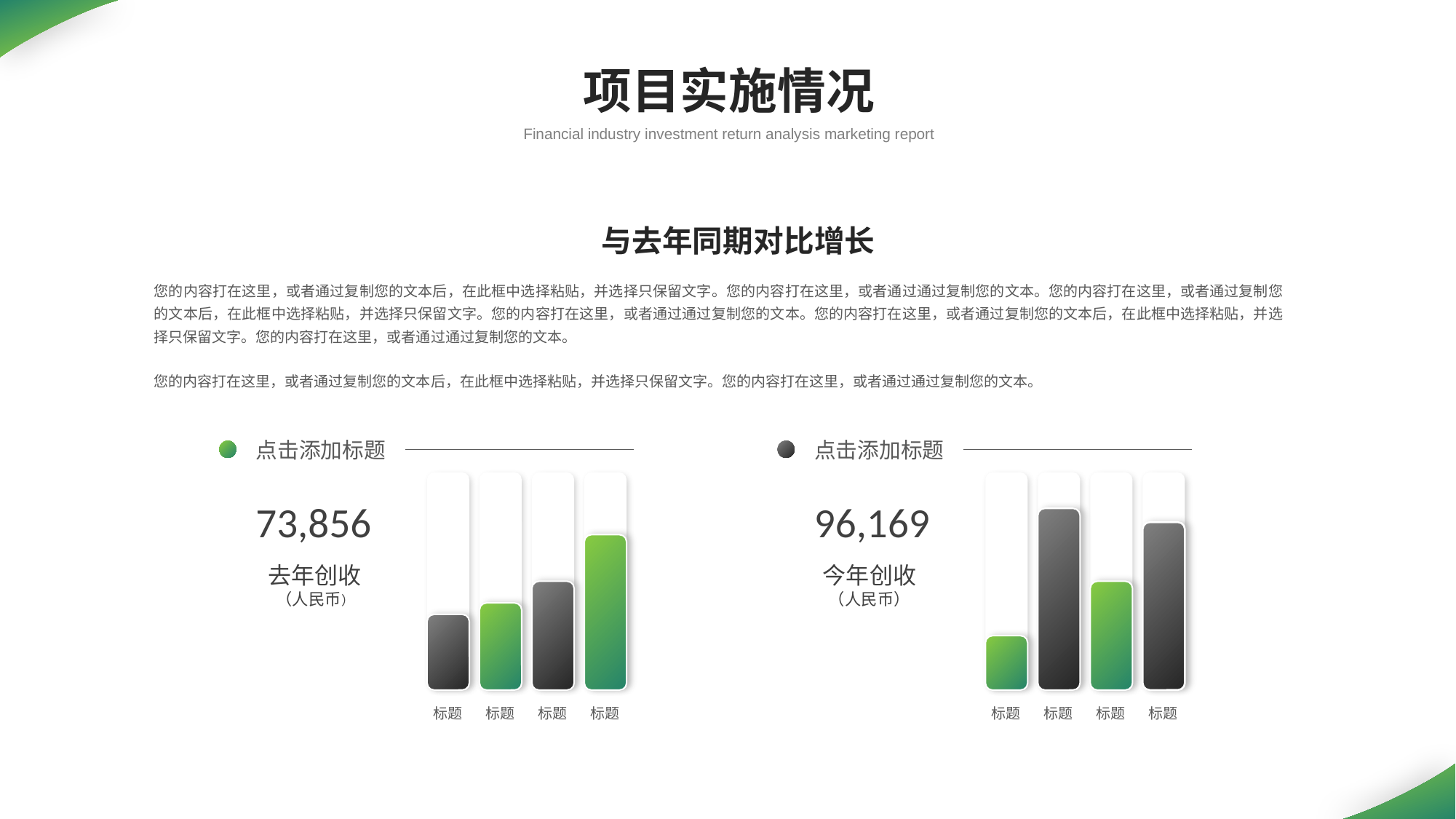

项目实施情况
Financial industry investment return analysis marketing report
与去年同期对比增长
您的内容打在这里，或者通过复制您的文本后，在此框中选择粘贴，并选择只保留文字。您的内容打在这里，或者通过通过复制您的文本。您的内容打在这里，或者通过复制您的文本后，在此框中选择粘贴，并选择只保留文字。您的内容打在这里，或者通过通过复制您的文本。您的内容打在这里，或者通过复制您的文本后，在此框中选择粘贴，并选择只保留文字。您的内容打在这里，或者通过通过复制您的文本。

您的内容打在这里，或者通过复制您的文本后，在此框中选择粘贴，并选择只保留文字。您的内容打在这里，或者通过通过复制您的文本。
点击添加标题
点击添加标题

73,856
96,169

去年创收
（人民币）
今年创收
（人民币）

标题
标题
标题
标题
标题
标题
标题
标题